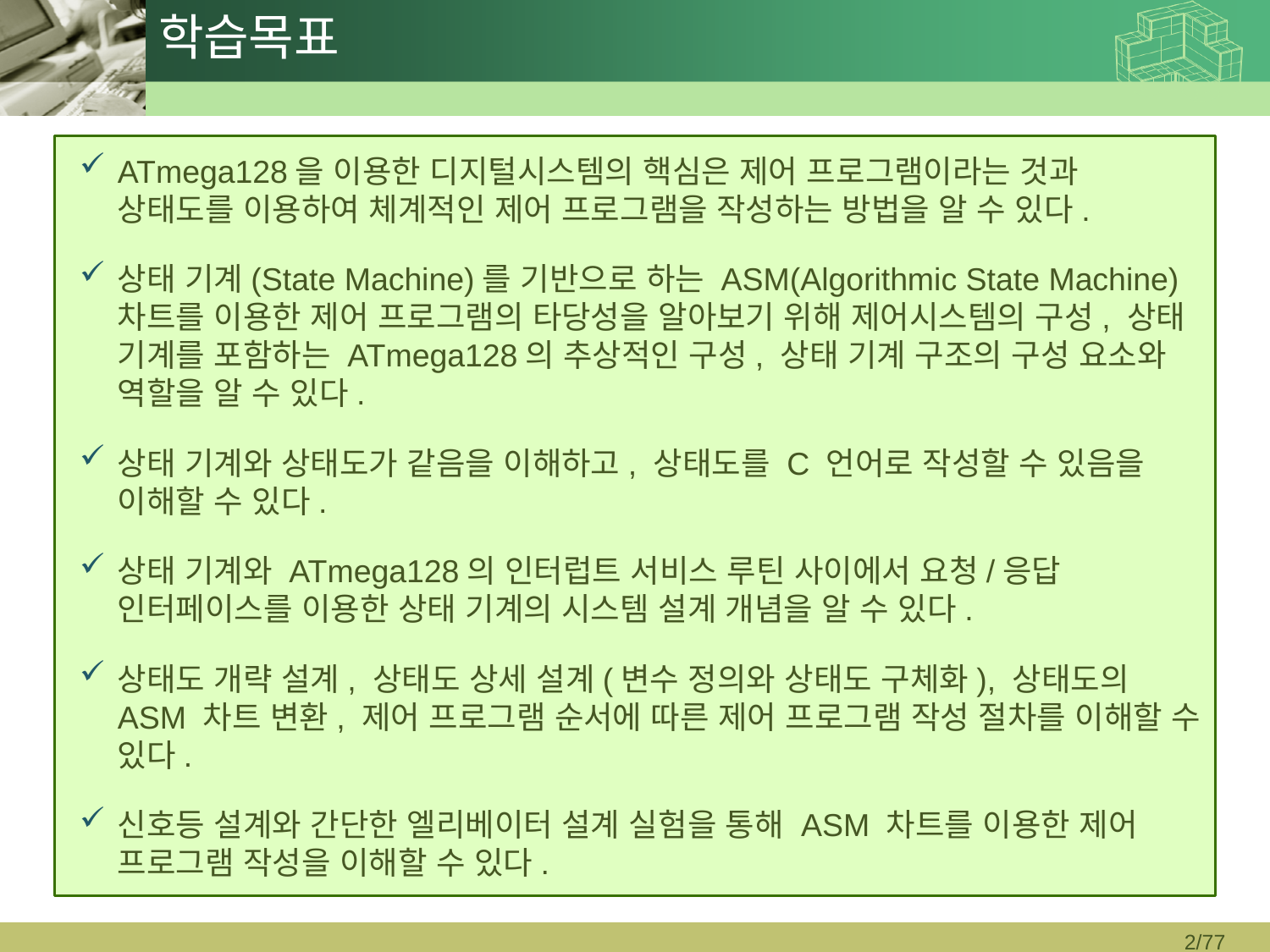

# 학습목표
ATmega128을 이용한 디지털시스템의 핵심은 제어 프로그램이라는 것과 상태도를 이용하여 체계적인 제어 프로그램을 작성하는 방법을 알 수 있다.
상태 기계(State Machine)를 기반으로 하는 ASM(Algorithmic State Machine) 차트를 이용한 제어 프로그램의 타당성을 알아보기 위해 제어시스템의 구성, 상태 기계를 포함하는 ATmega128의 추상적인 구성, 상태 기계 구조의 구성 요소와 역할을 알 수 있다.
상태 기계와 상태도가 같음을 이해하고, 상태도를 C 언어로 작성할 수 있음을 이해할 수 있다.
상태 기계와 ATmega128의 인터럽트 서비스 루틴 사이에서 요청/응답 인터페이스를 이용한 상태 기계의 시스템 설계 개념을 알 수 있다.
상태도 개략 설계, 상태도 상세 설계(변수 정의와 상태도 구체화), 상태도의 ASM 차트 변환, 제어 프로그램 순서에 따른 제어 프로그램 작성 절차를 이해할 수 있다.
신호등 설계와 간단한 엘리베이터 설계 실험을 통해 ASM 차트를 이용한 제어 프로그램 작성을 이해할 수 있다.